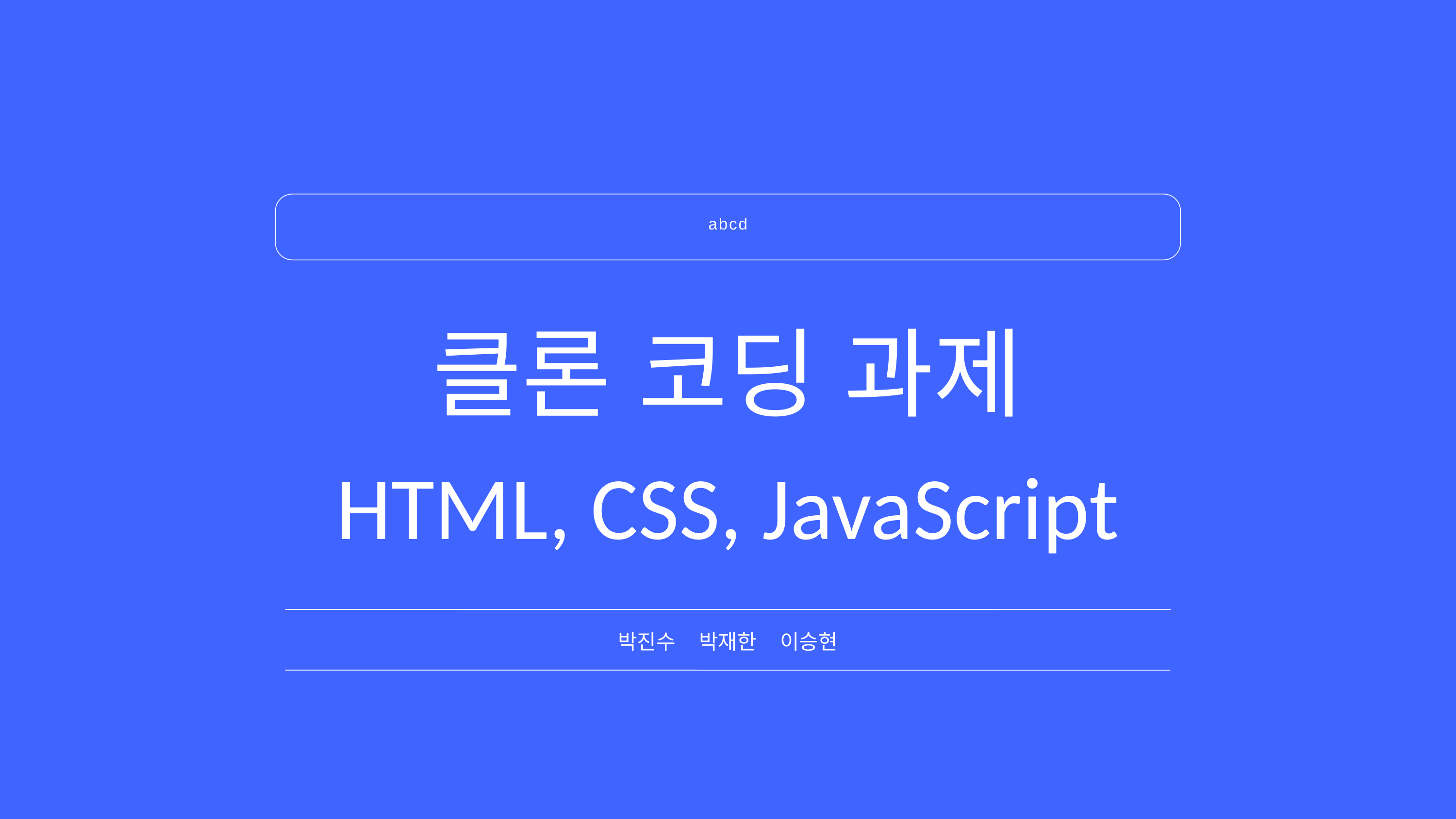

abcd
클론 코딩 과제
HTML, CSS, JavaScript

박진수    박재한    이승현